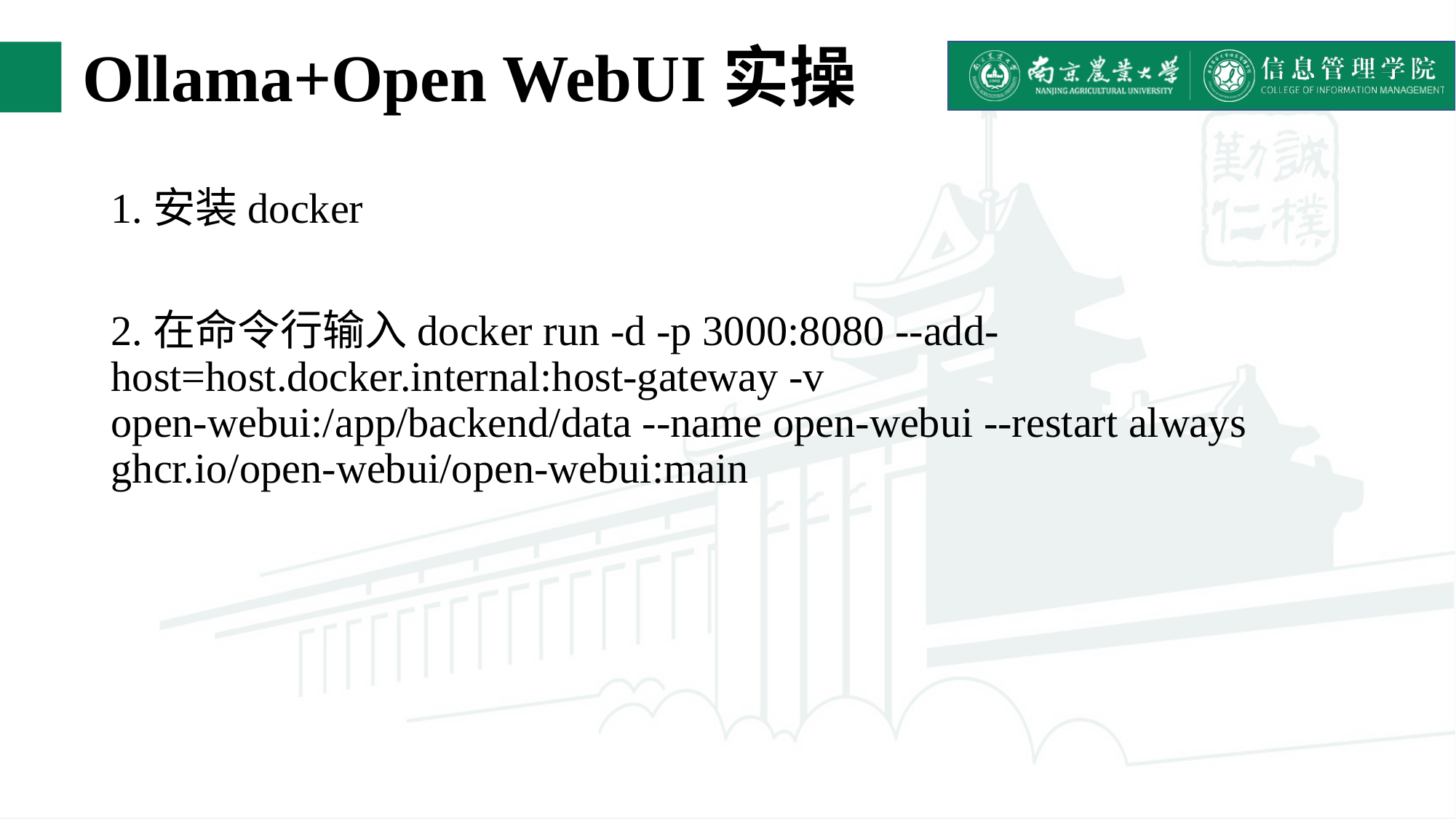

# Ollama+Open WebUI实操
1.安装docker

2.在命令行输入docker run -d -p 3000:8080 --add-host=host.docker.internal:host-gateway -v open-webui:/app/backend/data --name open-webui --restart always ghcr.io/open-webui/open-webui:main